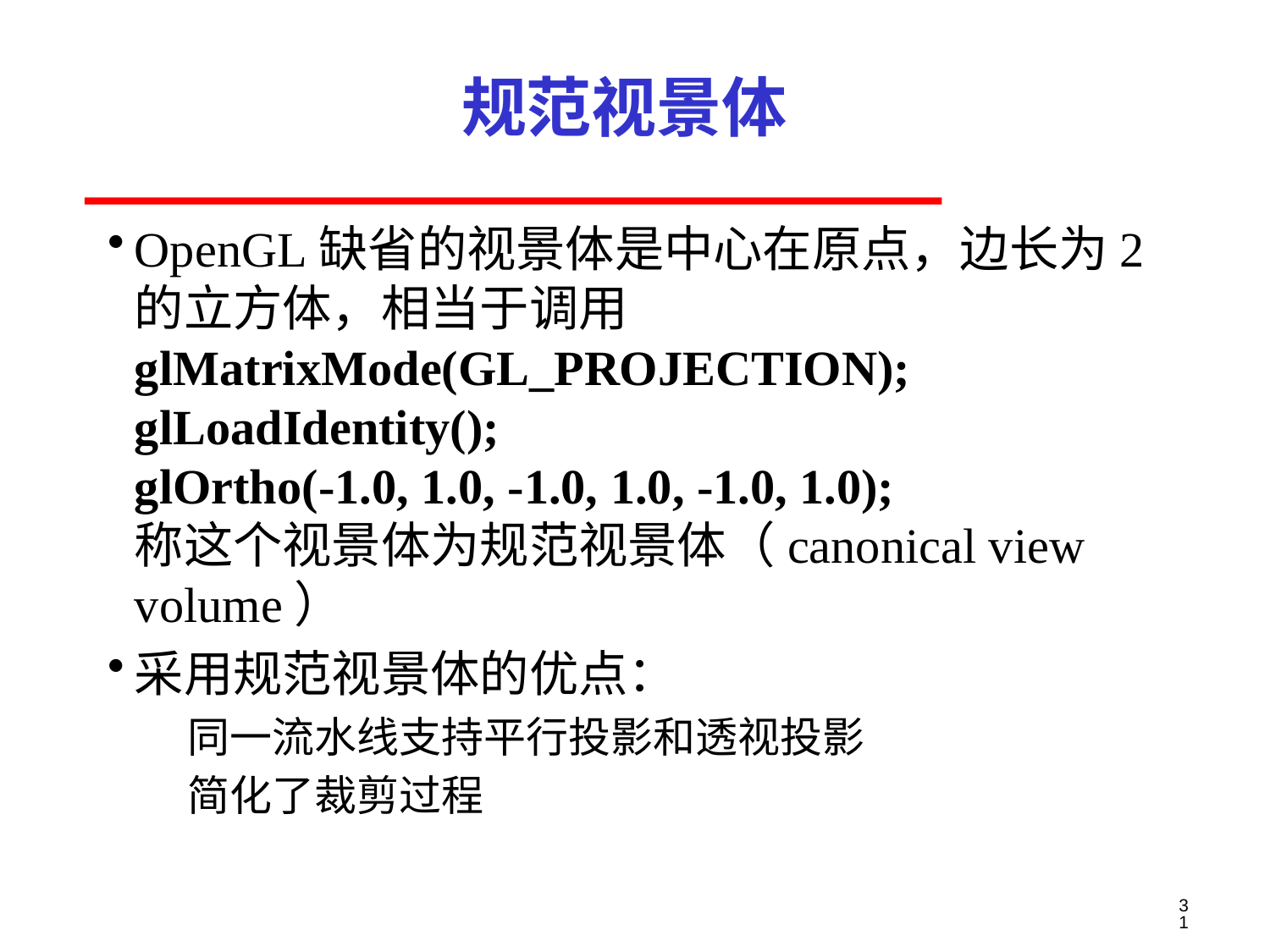

# 规范视景体
OpenGL缺省的视景体是中心在原点，边长为2的立方体，相当于调用
glMatrixMode(GL_PROJECTION);
glLoadIdentity();
glOrtho(-1.0, 1.0, -1.0, 1.0, -1.0, 1.0);
称这个视景体为规范视景体（canonical view volume）
采用规范视景体的优点：
同一流水线支持平行投影和透视投影
简化了裁剪过程
31